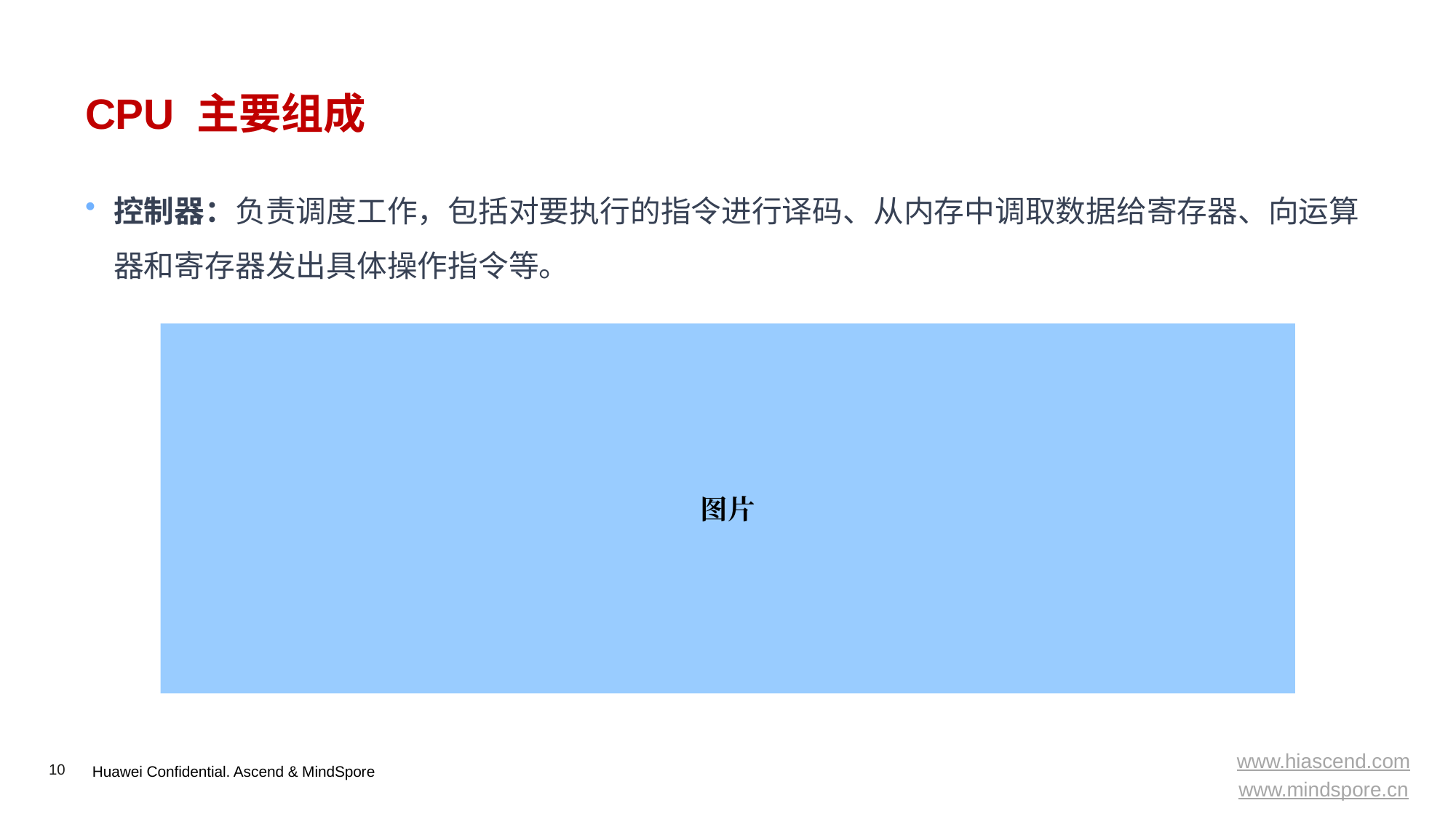

# CPU 主要组成
控制器：负责调度工作，包括对要执行的指令进行译码、从内存中调取数据给寄存器、向运算器和寄存器发出具体操作指令等。
图片